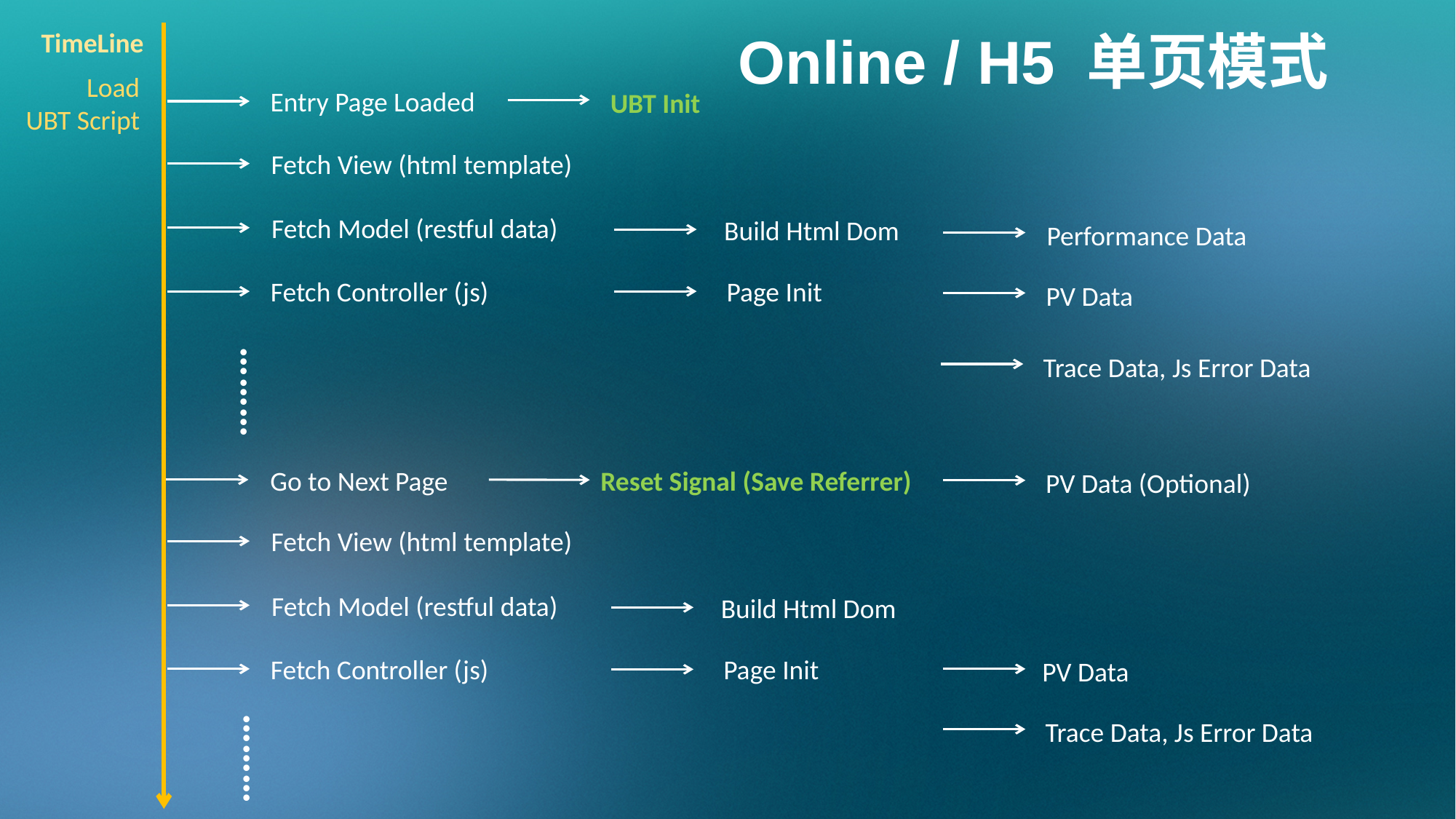

Online / H5 单页模式
TimeLine
Load
UBT Script
Entry Page Loaded
UBT Init
Fetch View (html template)
Fetch Model (restful data)
Build Html Dom
Performance Data
Fetch Controller (js)
Page Init
PV Data
………
Trace Data, Js Error Data
Reset Signal (Save Referrer)
Go to Next Page
PV Data (Optional)
Fetch View (html template)
Fetch Model (restful data)
Build Html Dom
Fetch Controller (js)
Page Init
PV Data
………
Trace Data, Js Error Data